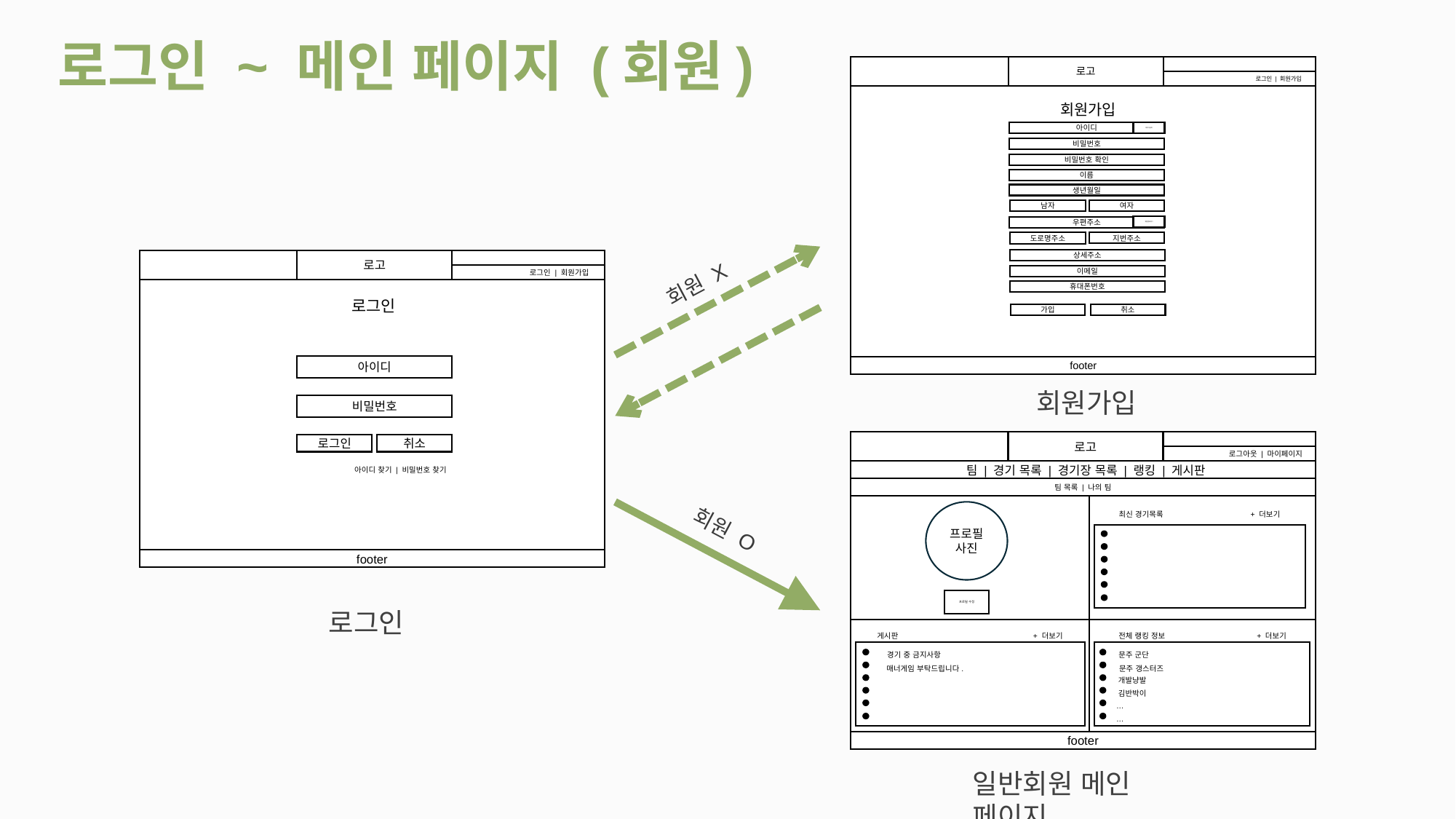

로그인 ~ 메인 페이지 (회원)

로고
로그인 | 회원가입

회원가입
아이디 중복
아이디
비밀번호
비밀번호 확인
이름
생년월일
남자
여자
우편번호 찾기
우편주소
도로명주소
지번주소
상세주소
이메일
휴대폰번호
가입
취소
footer

로고
로그인 | 회원가입

로그인
아이디
비밀번호
로그인
취소
아이디 찾기 | 비밀번호 찾기
footer
회원 X
회원가입

로고
로그아웃 | 마이페이지
 팀 | 경기 목록 | 경기장 목록 | 랭킹 | 게시판
팀 목록 | 나의 팀

프로필
사진
최신 경기목록                                       + 더보기

프로필 수정

게시판                                                             + 더보기
전체 랭킹 정보                                         + 더보기

경기 중 금지사항
문주 군단

매너게임 부탁드립니다.
문주 갱스터즈
개발냥발
김반박이
…
…
footer
회원 O
로그인
일반회원 메인 페이지